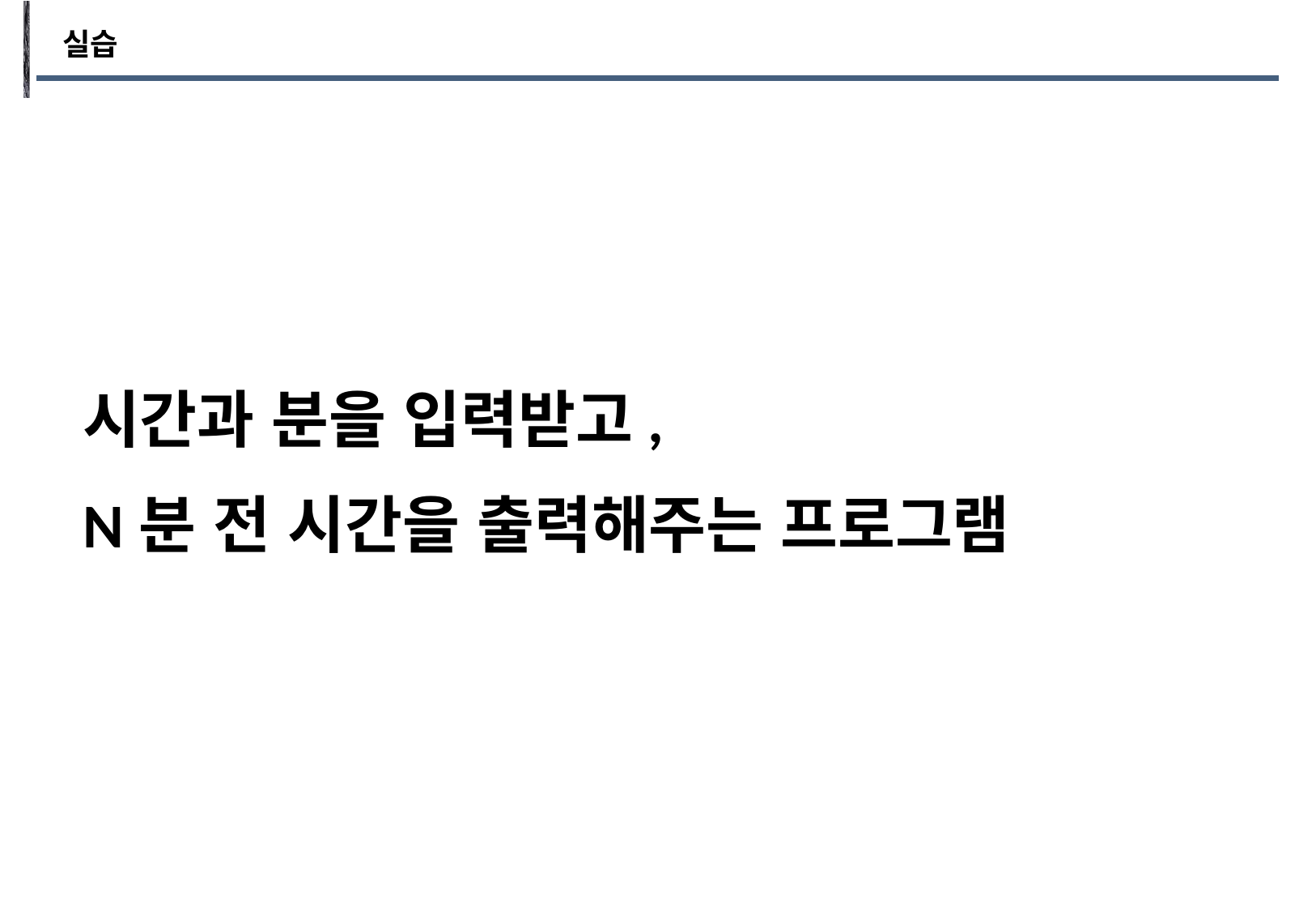

실습

시간과 분을 입력받고,
N분 전 시간을 출력해주는 프로그램